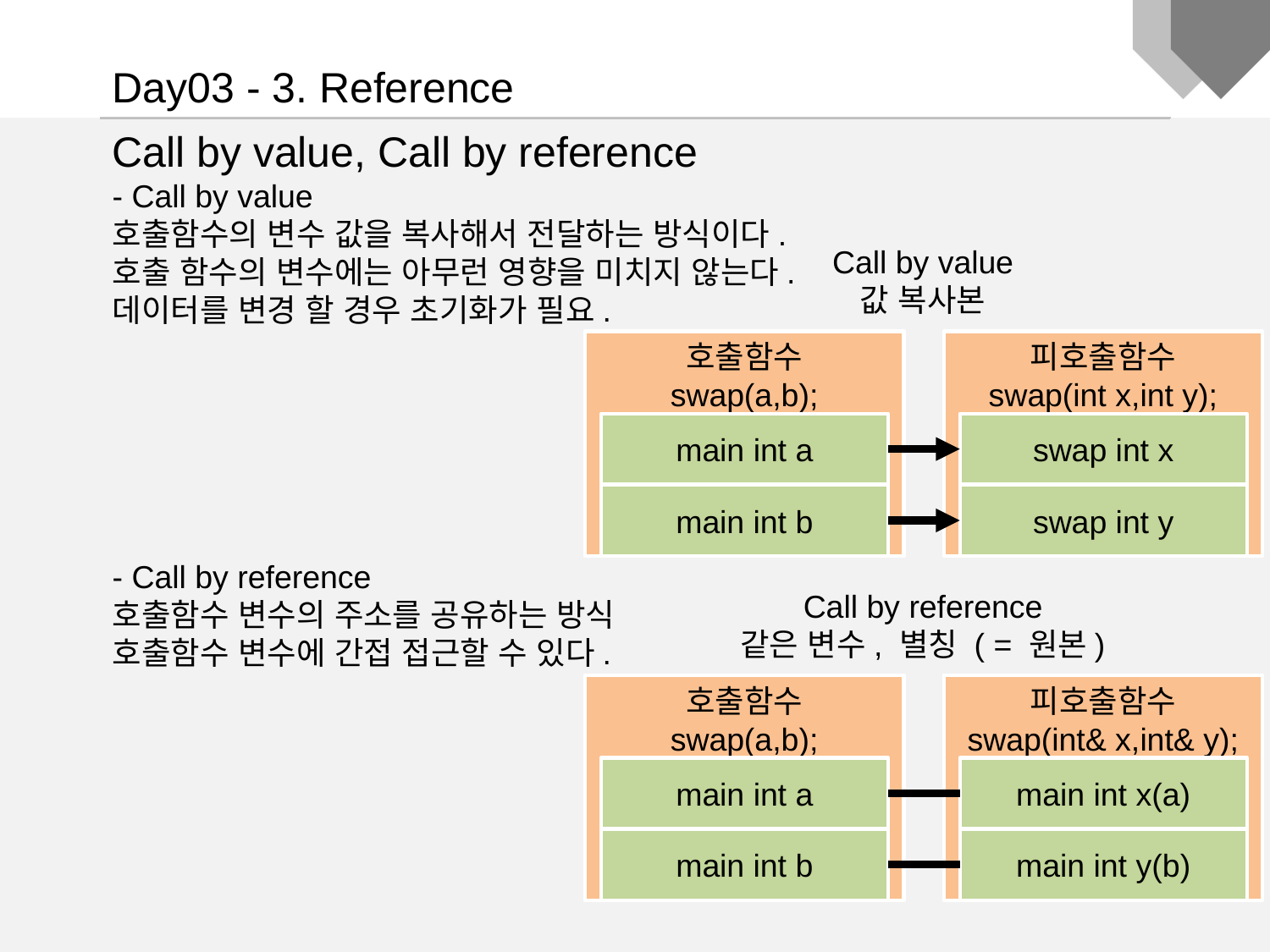

Day03 - 3. Reference
Call by value, Call by reference
- Call by value
호출함수의 변수 값을 복사해서 전달하는 방식이다.
호출 함수의 변수에는 아무런 영향을 미치지 않는다.
데이터를 변경 할 경우 초기화가 필요.

- Call by reference
호출함수 변수의 주소를 공유하는 방식
호출함수 변수에 간접 접근할 수 있다.
Call by value
값 복사본
호출함수
swap(a,b);

피호출함수
swap(int x,int y);

main int a
swap int x
main int b
swap int y
Call by reference
같은 변수, 별칭 ( = 원본)
호출함수
swap(a,b);

피호출함수
swap(int& x,int& y);

main int a
main int x(a)
main int b
main int y(b)